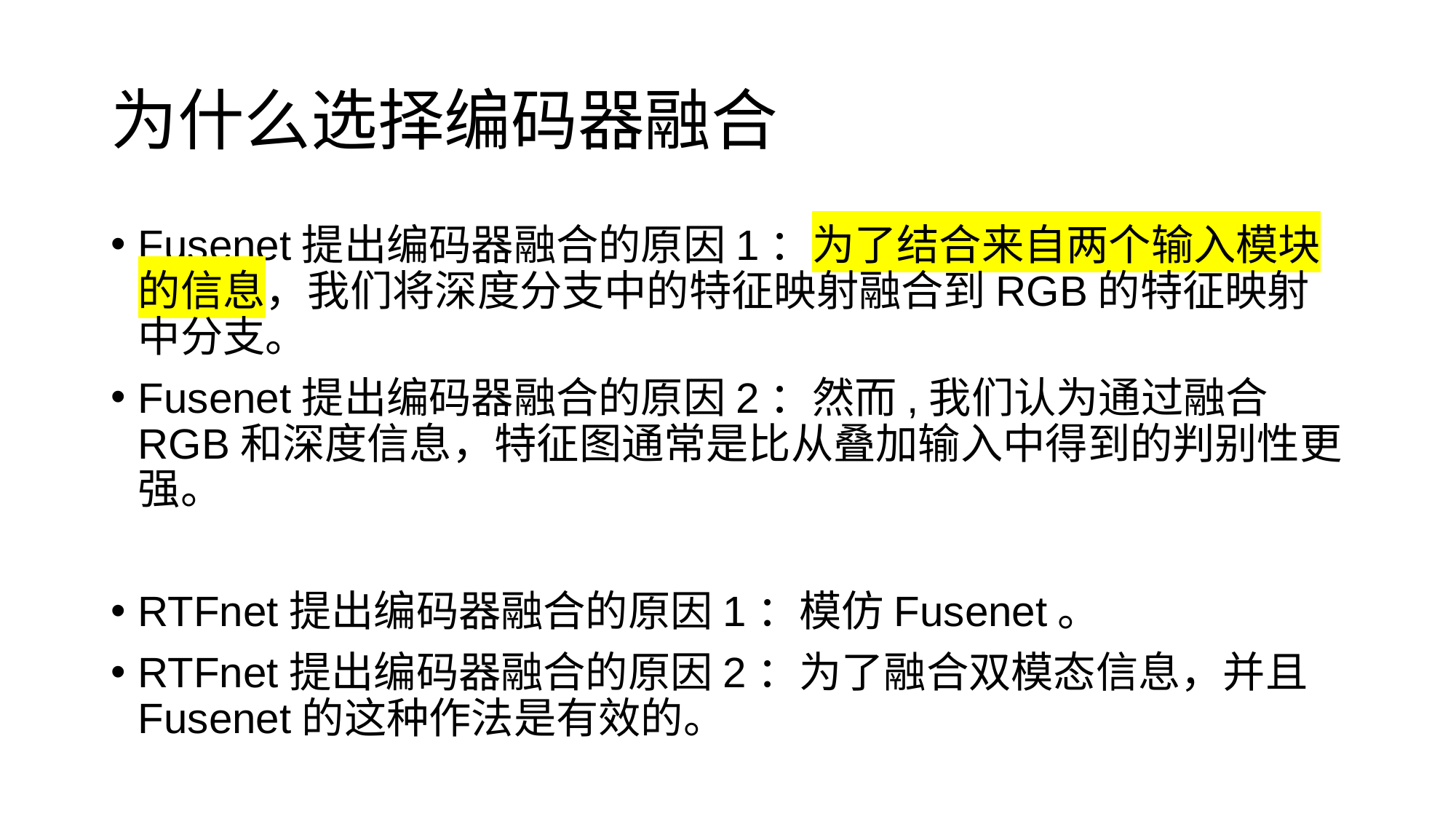

# 为什么选择编码器融合
Fusenet提出编码器融合的原因1：为了结合来自两个输入模块的信息，我们将深度分支中的特征映射融合到RGB的特征映射中分支。
Fusenet提出编码器融合的原因2：然而,我们认为通过融合RGB和深度信息，特征图通常是比从叠加输入中得到的判别性更强。

RTFnet提出编码器融合的原因1：模仿Fusenet。
RTFnet提出编码器融合的原因2：为了融合双模态信息，并且Fusenet的这种作法是有效的。